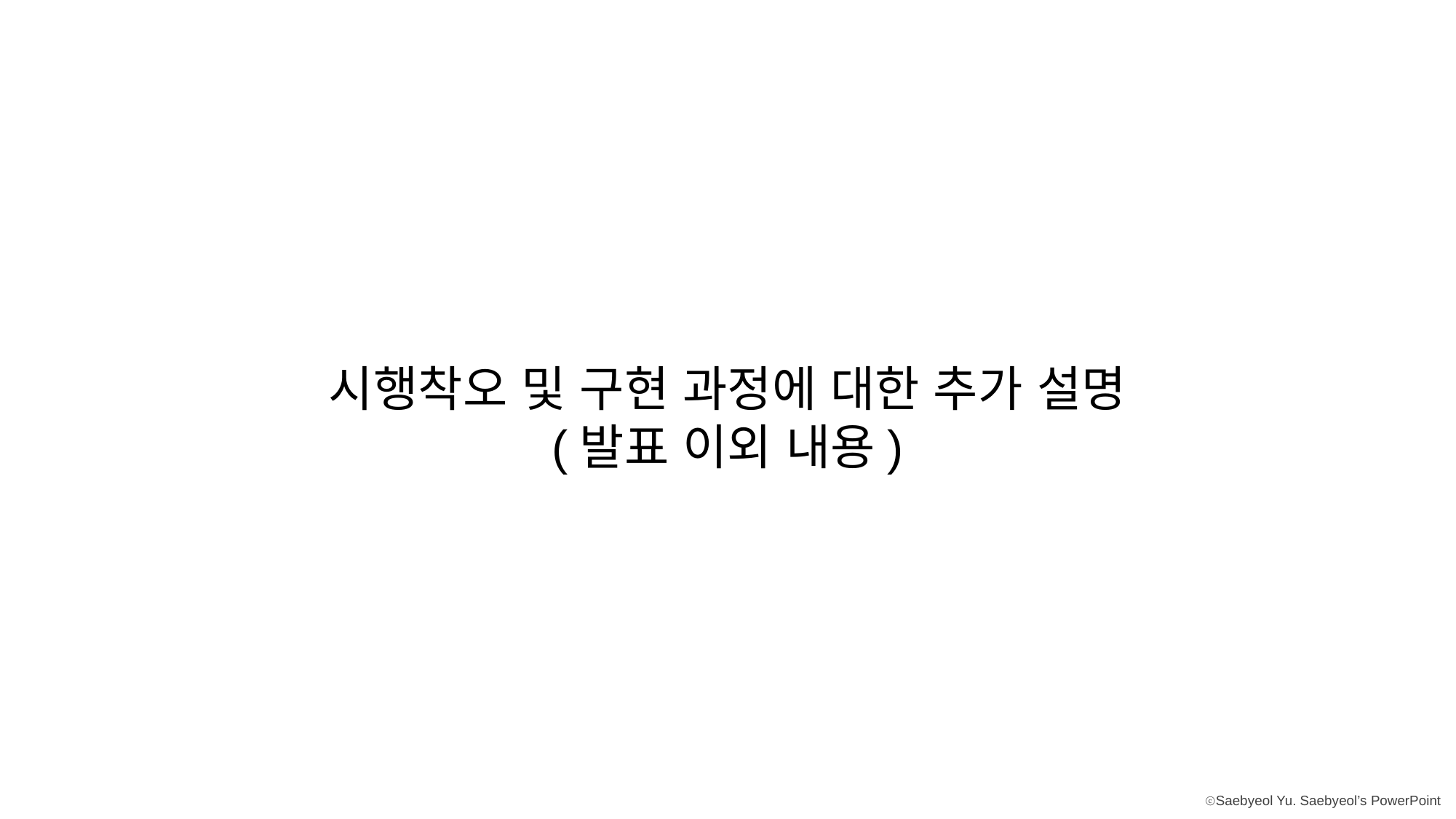

시행착오 및 구현 과정에 대한 추가 설명
(발표 이외 내용)